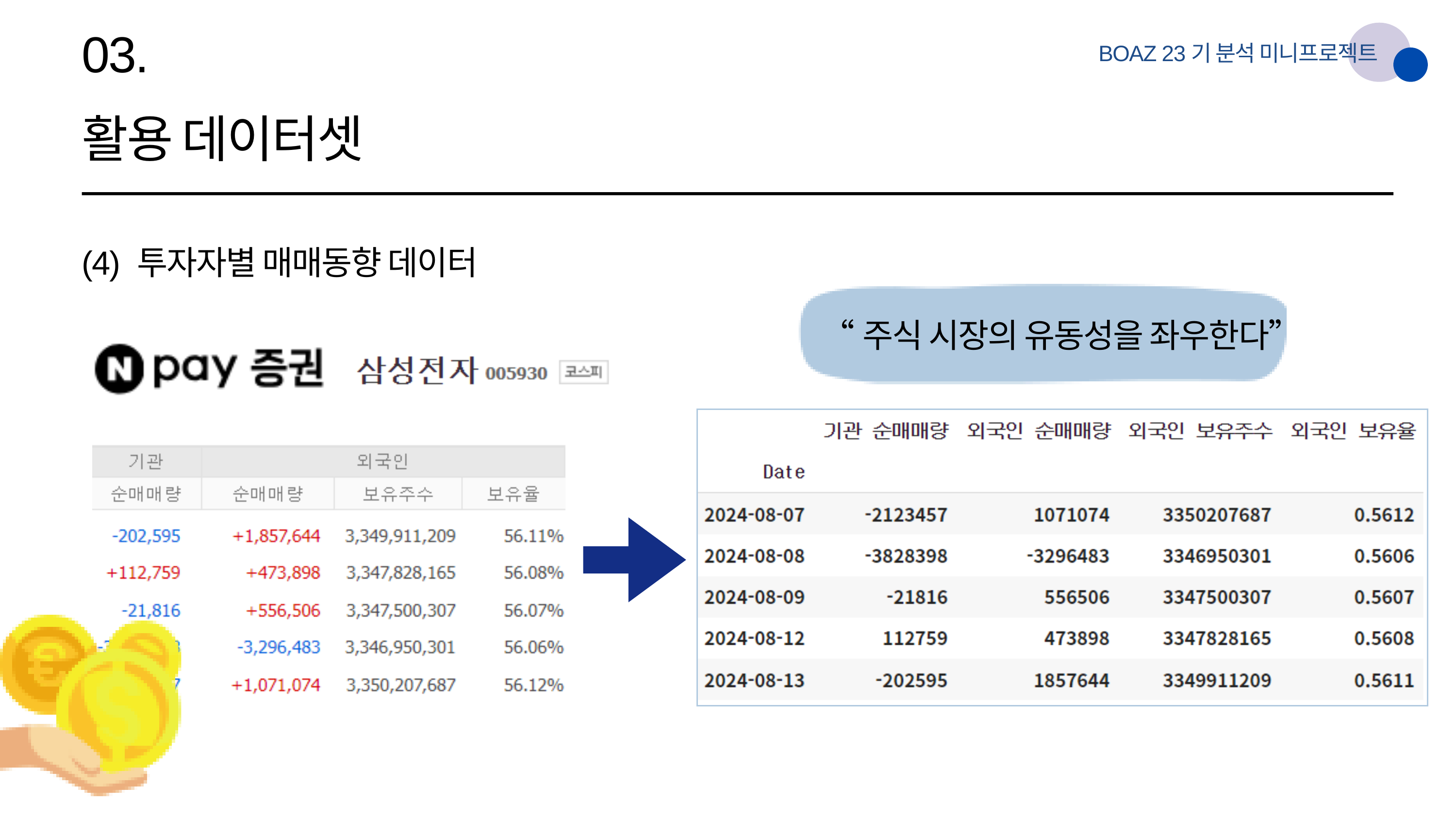

03.

BOAZ 23기 분석 미니프로젝트

활용 데이터셋

(4) 투자자별 매매동향 데이터

“주식 시장의 유동성을 좌우한다”